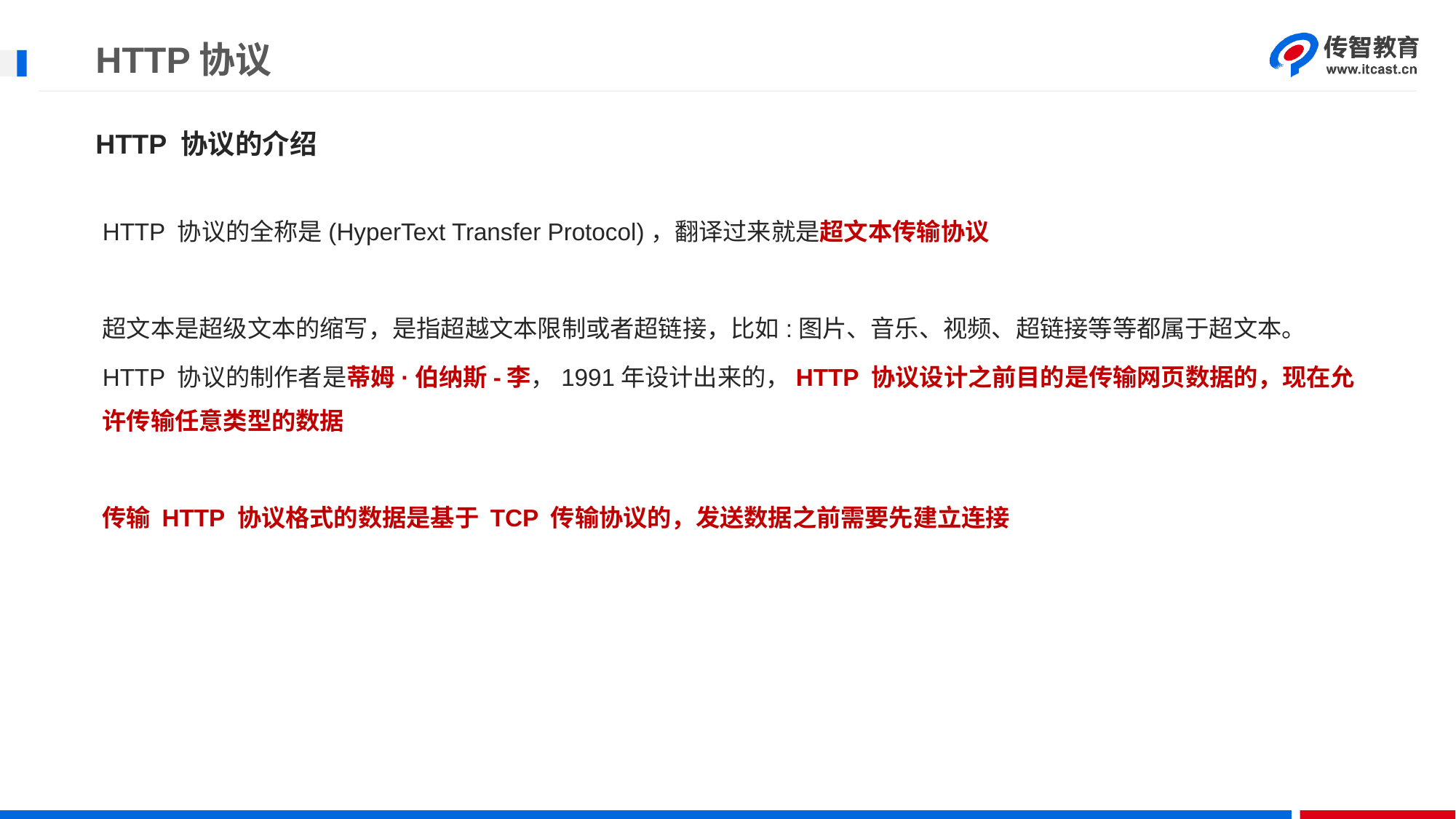

# HTTP协议
HTTP 协议的介绍
HTTP 协议的全称是(HyperText Transfer Protocol)，翻译过来就是超文本传输协议

超文本是超级文本的缩写，是指超越文本限制或者超链接，比如:图片、音乐、视频、超链接等等都属于超文本。
HTTP 协议的制作者是蒂姆·伯纳斯-李，1991年设计出来的，HTTP 协议设计之前目的是传输网页数据的，现在允许传输任意类型的数据

传输 HTTP 协议格式的数据是基于 TCP 传输协议的，发送数据之前需要先建立连接